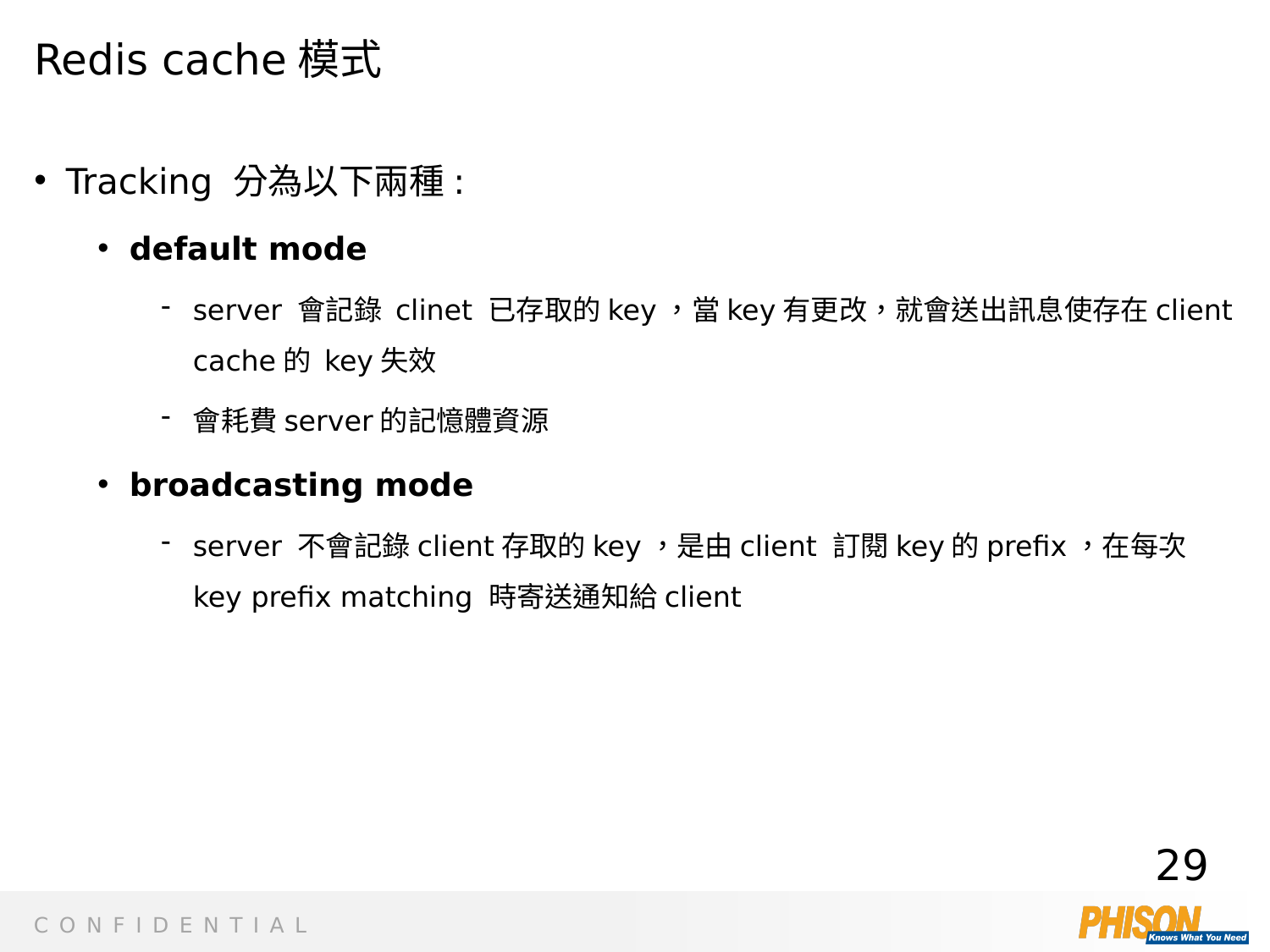

# Redis cache模式
Tracking 分為以下兩種:
default mode
server 會記錄 clinet 已存取的key，當key有更改，就會送出訊息使存在client cache的 key失效
會耗費server的記憶體資源
broadcasting mode
server 不會記錄client存取的key，是由client 訂閱key的prefix，在每次 key prefix matching 時寄送通知給client

29